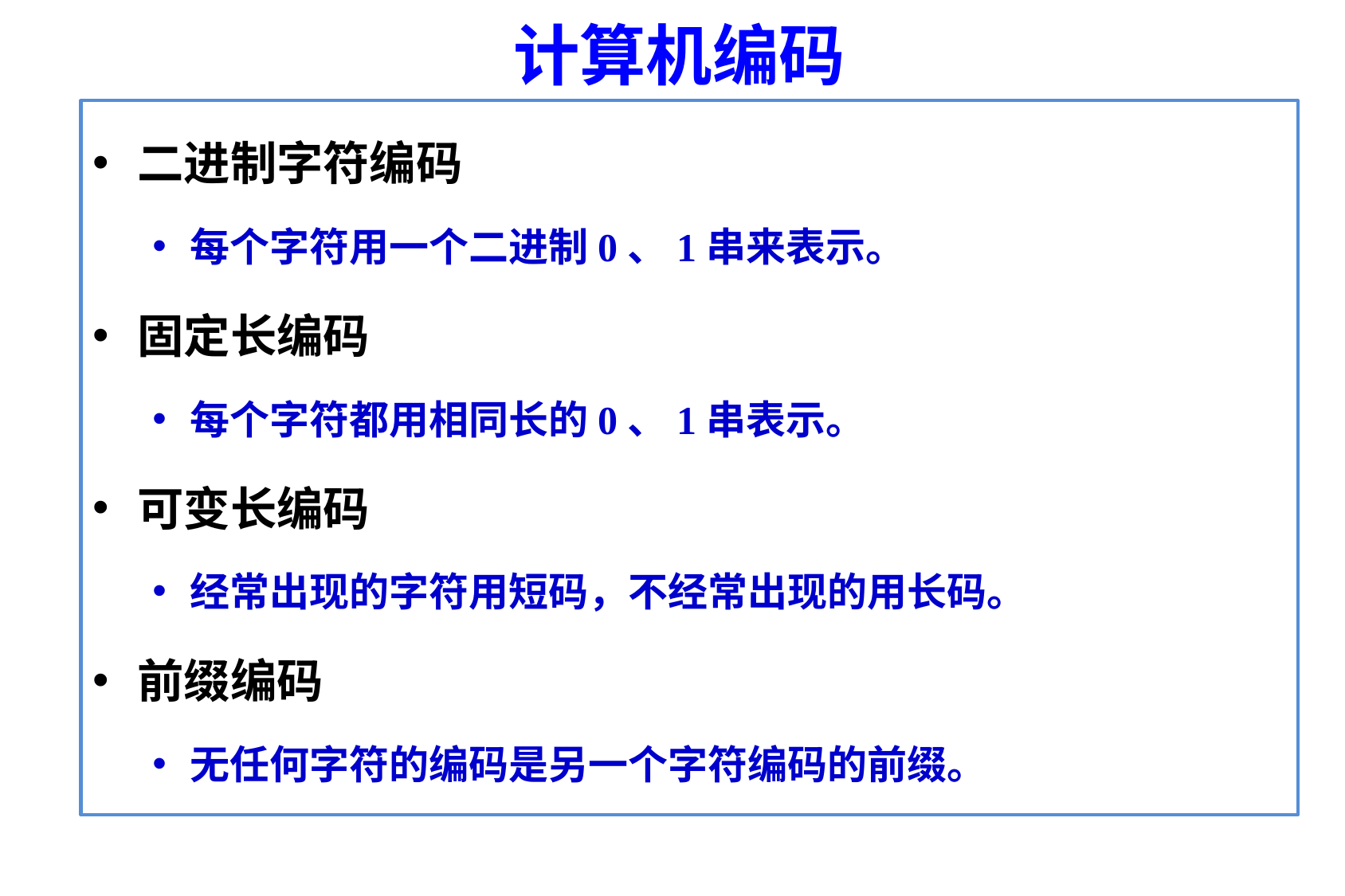

计算机编码
二进制字符编码
每个字符用一个二进制0、1串来表示。
固定长编码
每个字符都用相同长的0、1串表示。
可变长编码
经常出现的字符用短码，不经常出现的用长码。
前缀编码
无任何字符的编码是另一个字符编码的前缀。